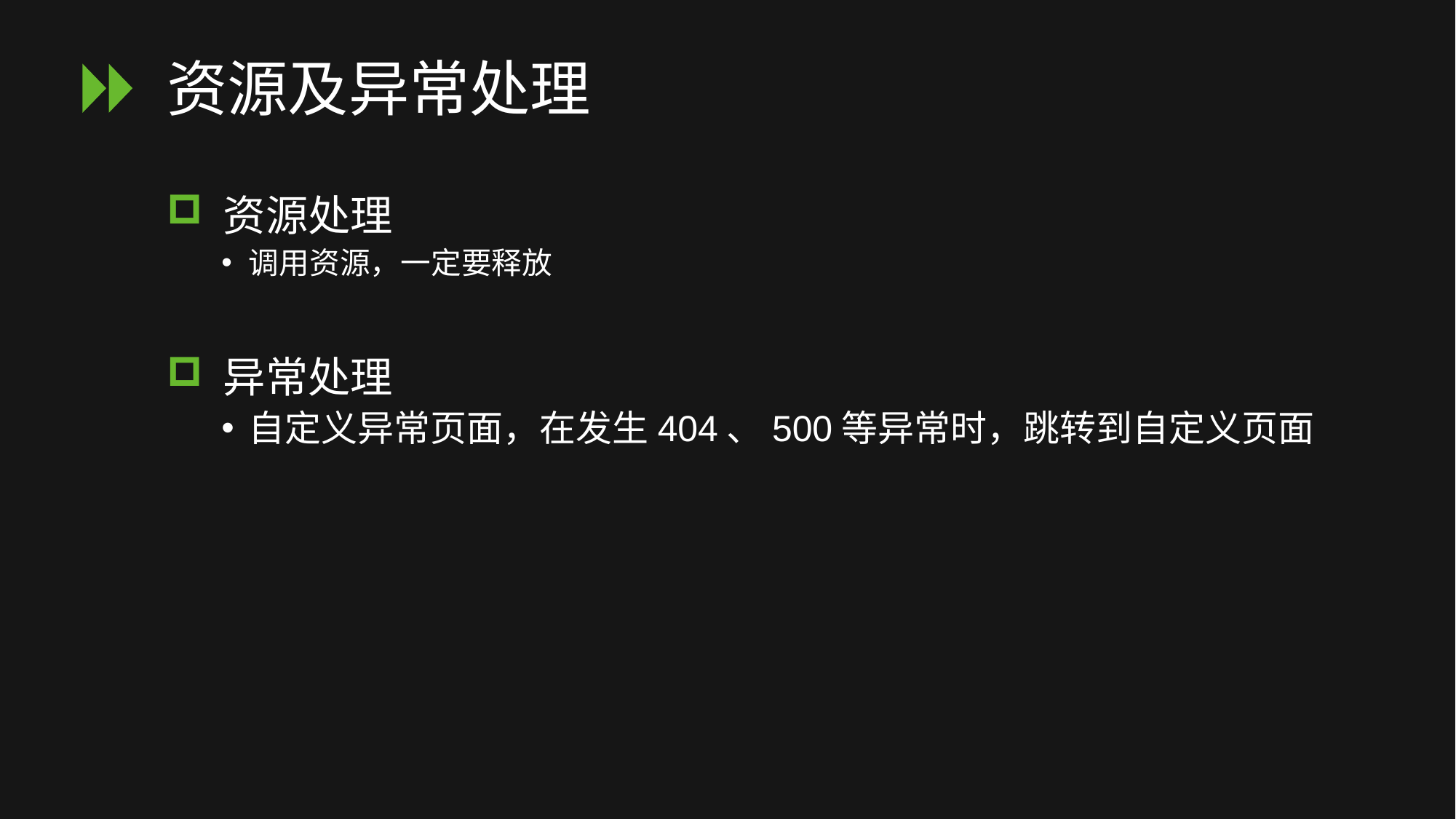

# 资源及异常处理
 资源处理
调用资源，一定要释放

 异常处理
自定义异常页面，在发生404、500等异常时，跳转到自定义页面